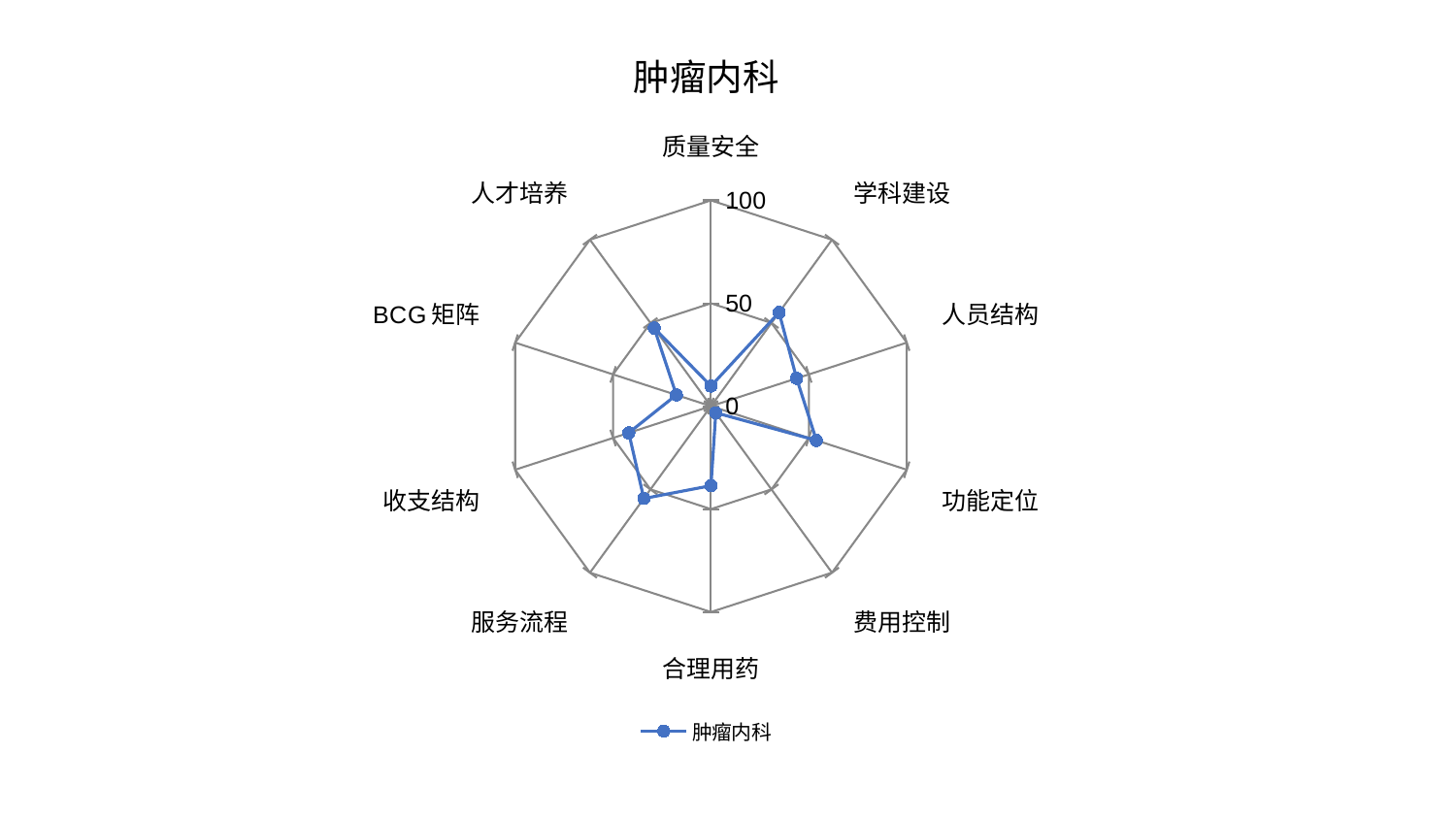

### Chart: 肿瘤内科

| Category | 肿瘤内科 |
|---|---|
| 质量安全 | 9.752115053746572 |
| 学科建设 | 56.28815719736043 |
| 人员结构 | 43.74453716238774 |
| 功能定位 | 53.869899166364014 |
| 费用控制 | 3.9836431348346992 |
| 合理用药 | 38.61553995007444 |
| 服务流程 | 55.46310507726069 |
| 收支结构 | 41.98030429329392 |
| BCG矩阵 | 17.682074187757188 |
| 人才培养 | 46.94075160355491 |
129